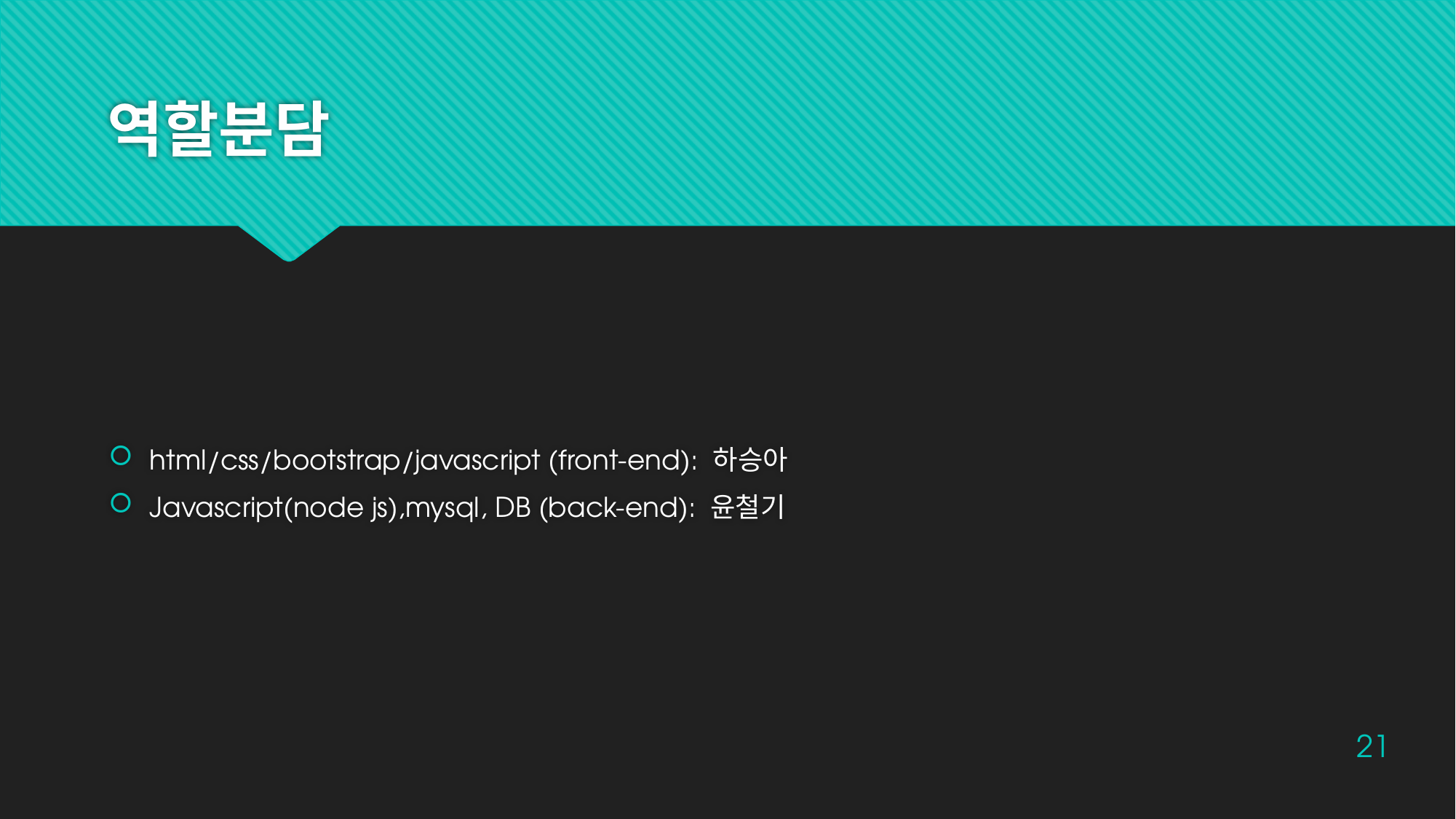

# 역할분담
html/css/bootstrap/javascript (front-end): 하승아
Javascript(node js),mysql, DB (back-end): 윤철기
21